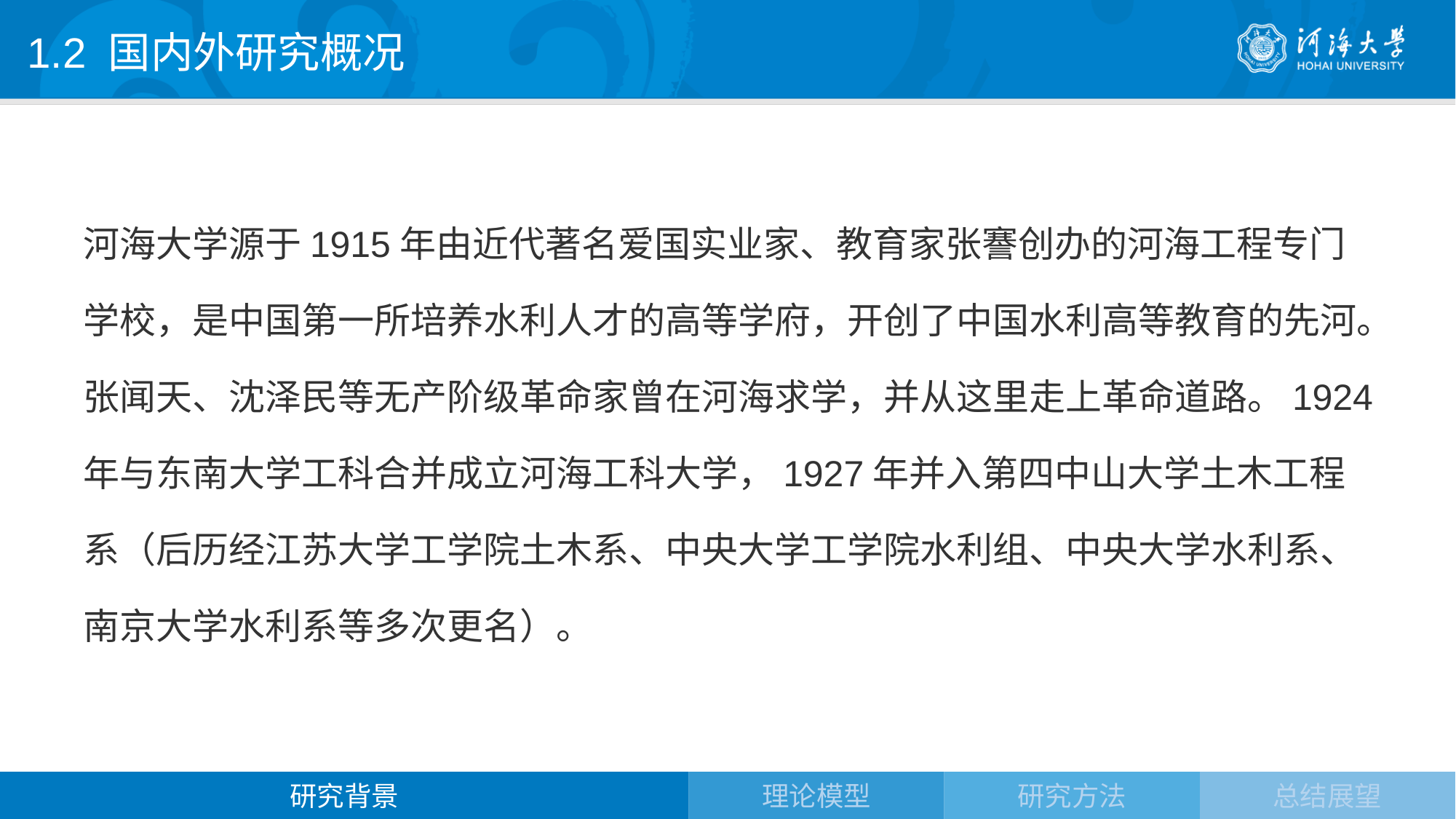

1.2 国内外研究概况
河海大学源于1915年由近代著名爱国实业家、教育家张謇创办的河海工程专门学校，是中国第一所培养水利人才的高等学府，开创了中国水利高等教育的先河。张闻天、沈泽民等无产阶级革命家曾在河海求学，并从这里走上革命道路。1924年与东南大学工科合并成立河海工科大学，1927年并入第四中山大学土木工程系（后历经江苏大学工学院土木系、中央大学工学院水利组、中央大学水利系、南京大学水利系等多次更名）。
研究背景
理论模型
研究方法
总结展望